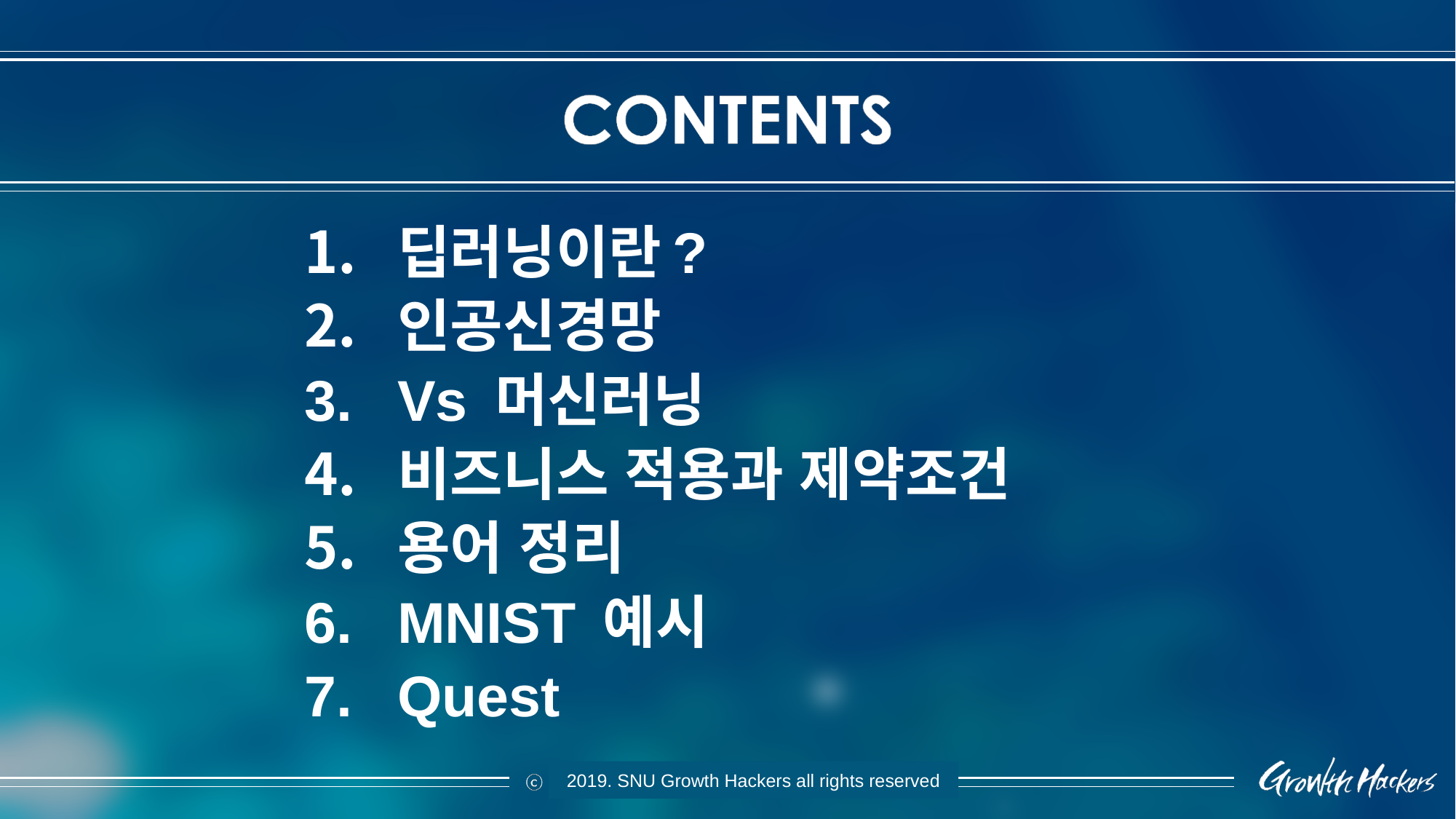

딥러닝이란?
인공신경망
Vs 머신러닝
비즈니스 적용과 제약조건
용어 정리
MNIST 예시
Quest